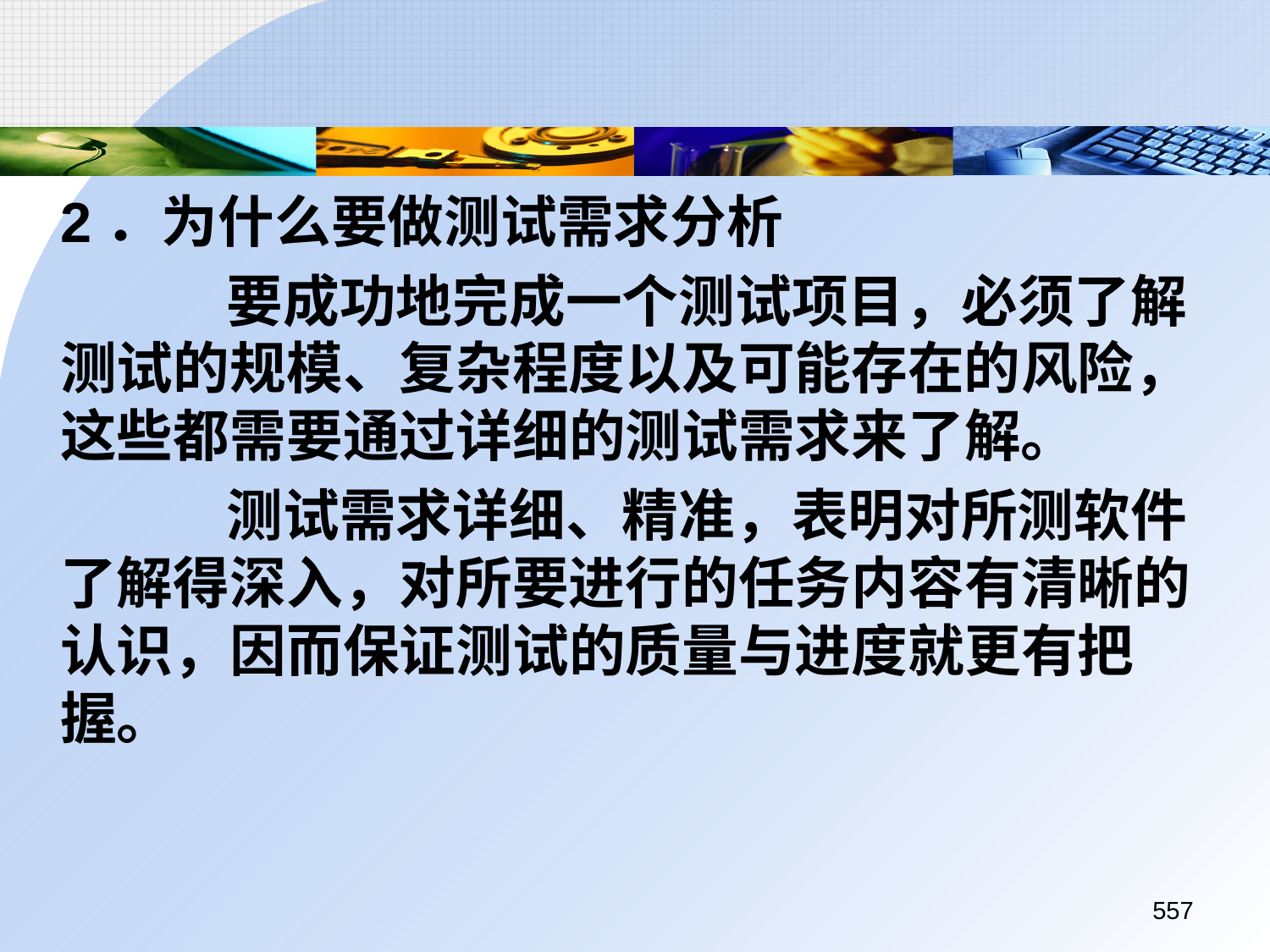

2．为什么要做测试需求分析
		  要成功地完成一个测试项目，必须了解测试的规模、复杂程度以及可能存在的风险，这些都需要通过详细的测试需求来了解。
		  测试需求详细、精准，表明对所测软件了解得深入，对所要进行的任务内容有清晰的认识，因而保证测试的质量与进度就更有把握。

557